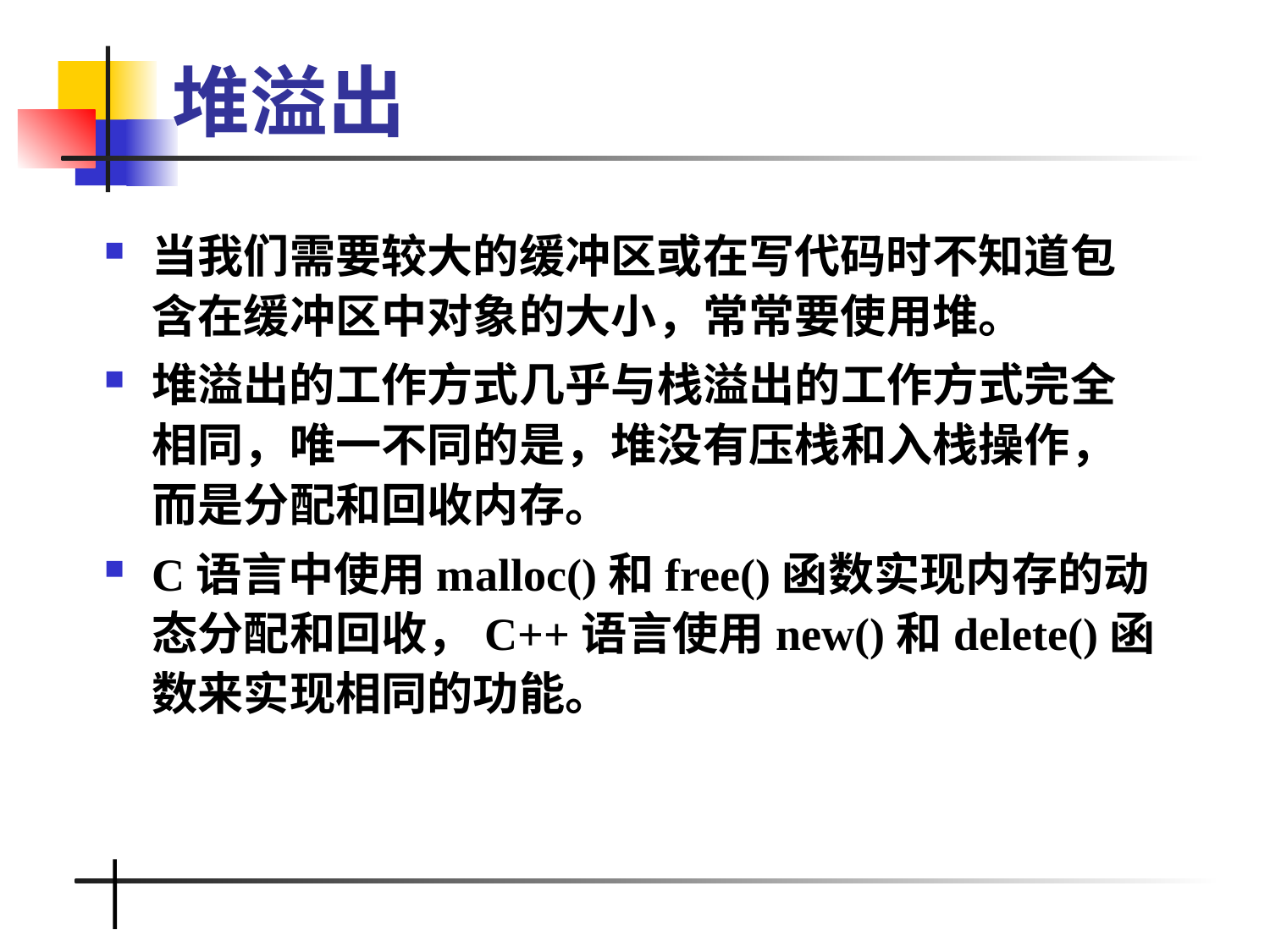

# 堆溢出
当我们需要较大的缓冲区或在写代码时不知道包含在缓冲区中对象的大小，常常要使用堆。
堆溢出的工作方式几乎与栈溢出的工作方式完全相同，唯一不同的是，堆没有压栈和入栈操作，而是分配和回收内存。
C语言中使用malloc()和free()函数实现内存的动态分配和回收，C++语言使用new()和delete()函数来实现相同的功能。